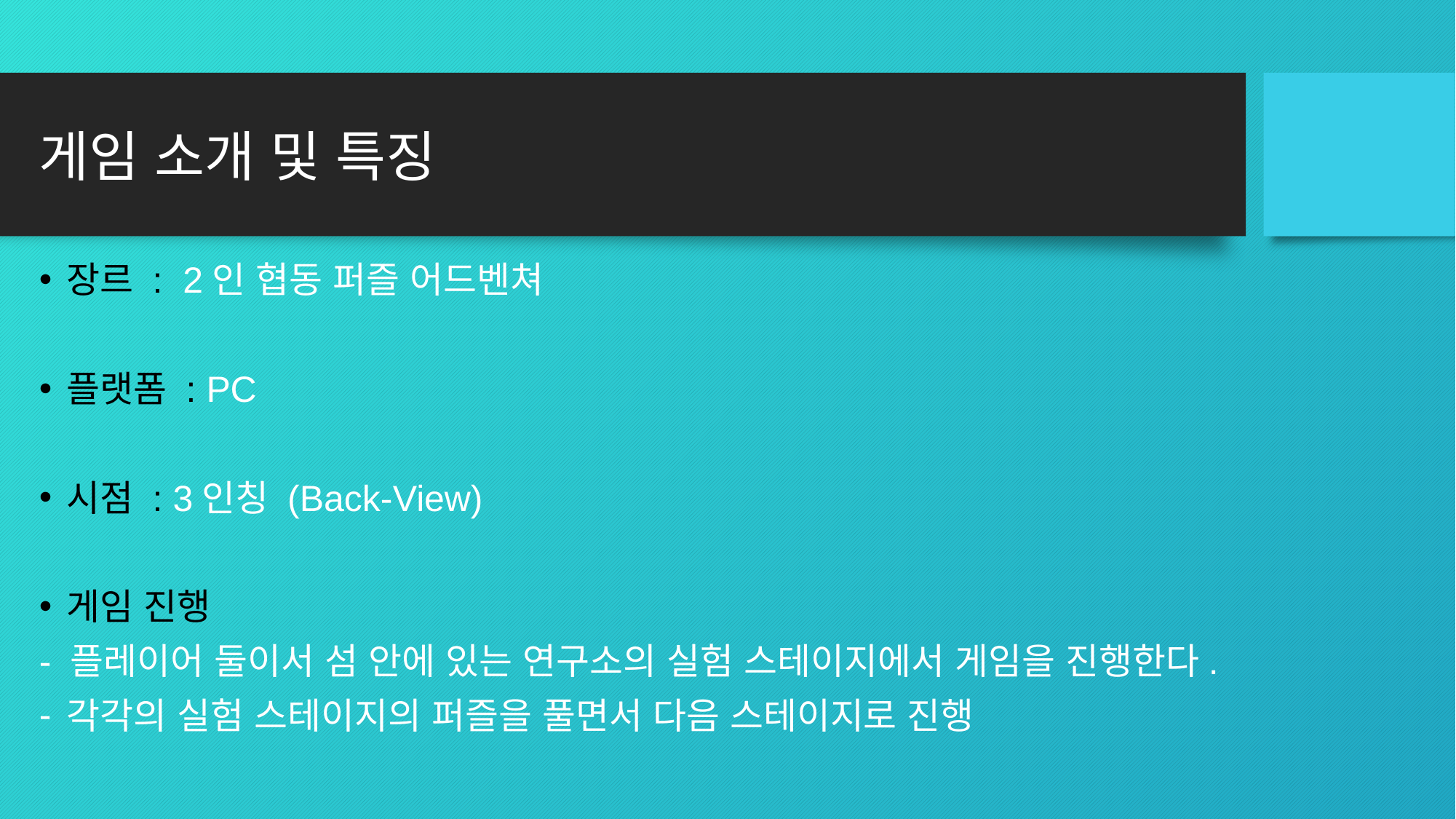

# 게임 소개 및 특징
장르 :  2인 협동 퍼즐 어드벤쳐

플랫폼 : PC

시점 : 3인칭 (Back-View)

게임 진행
- 플레이어 둘이서 섬 안에 있는 연구소의 실험 스테이지에서 게임을 진행한다.
각각의 실험 스테이지의 퍼즐을 풀면서 다음 스테이지로 진행